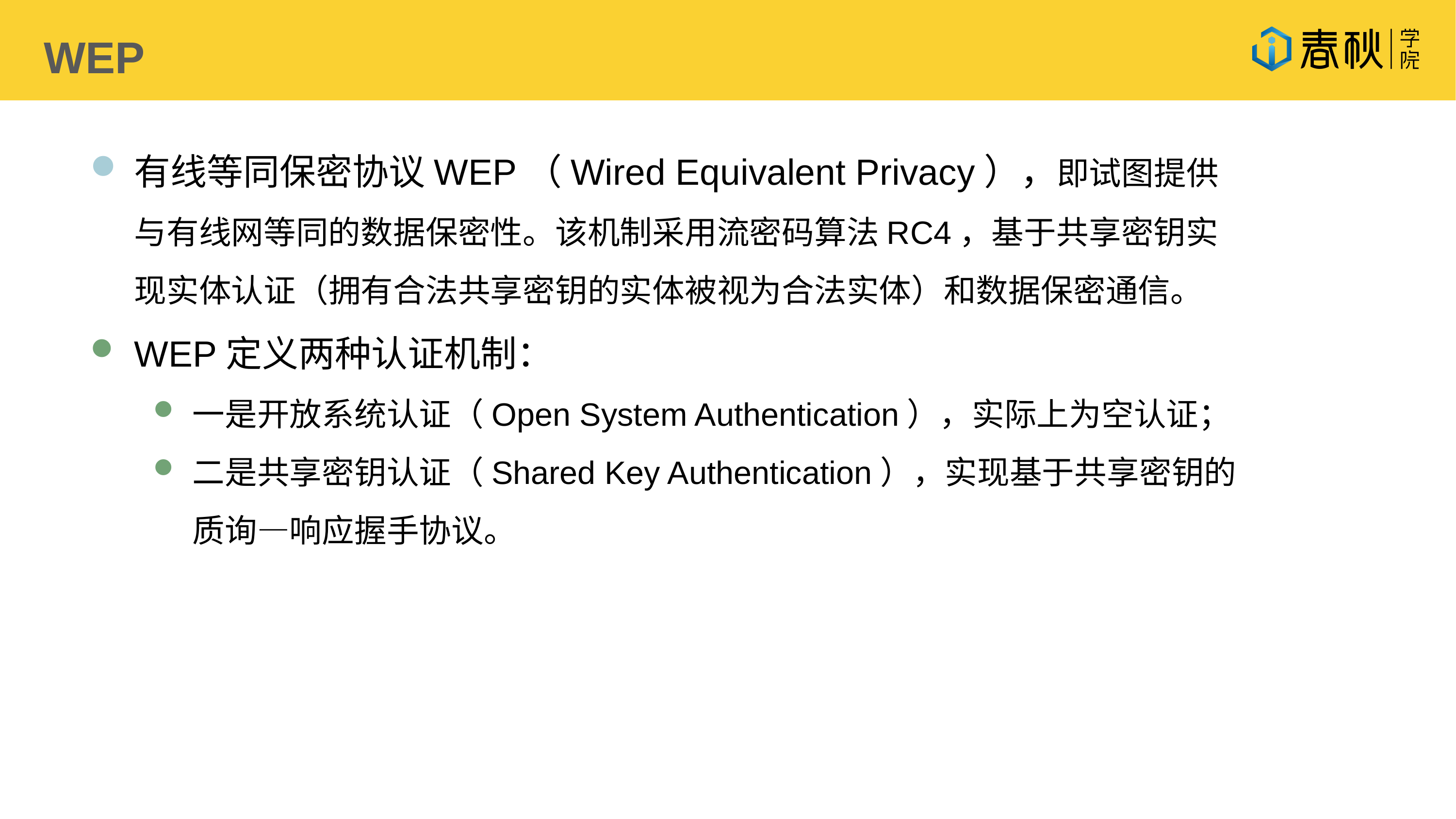

WEP
有线等同保密协议WEP（Wired Equivalent Privacy），即试图提供与有线网等同的数据保密性。该机制采用流密码算法RC4，基于共享密钥实现实体认证（拥有合法共享密钥的实体被视为合法实体）和数据保密通信。
WEP定义两种认证机制：
一是开放系统认证（Open System Authentication），实际上为空认证；
二是共享密钥认证（Shared Key Authentication），实现基于共享密钥的质询—响应握手协议。